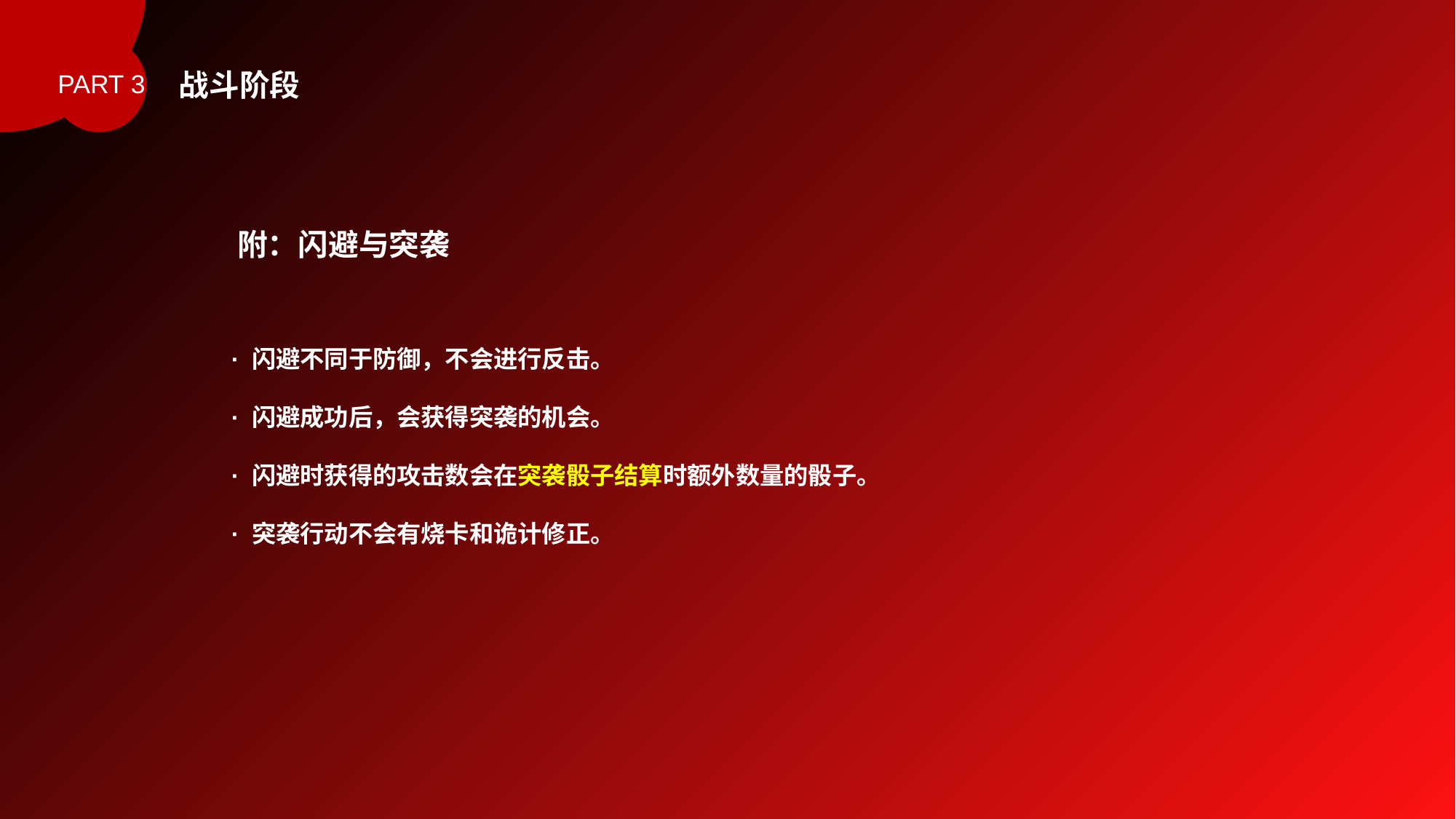

战斗阶段
PART 3
附：闪避与突袭
 · 闪避不同于防御，不会进行反击。

 · 闪避成功后，会获得突袭的机会。

 · 闪避时获得的攻击数会在突袭骰子结算时额外数量的骰子。

 · 突袭行动不会有烧卡和诡计修正。